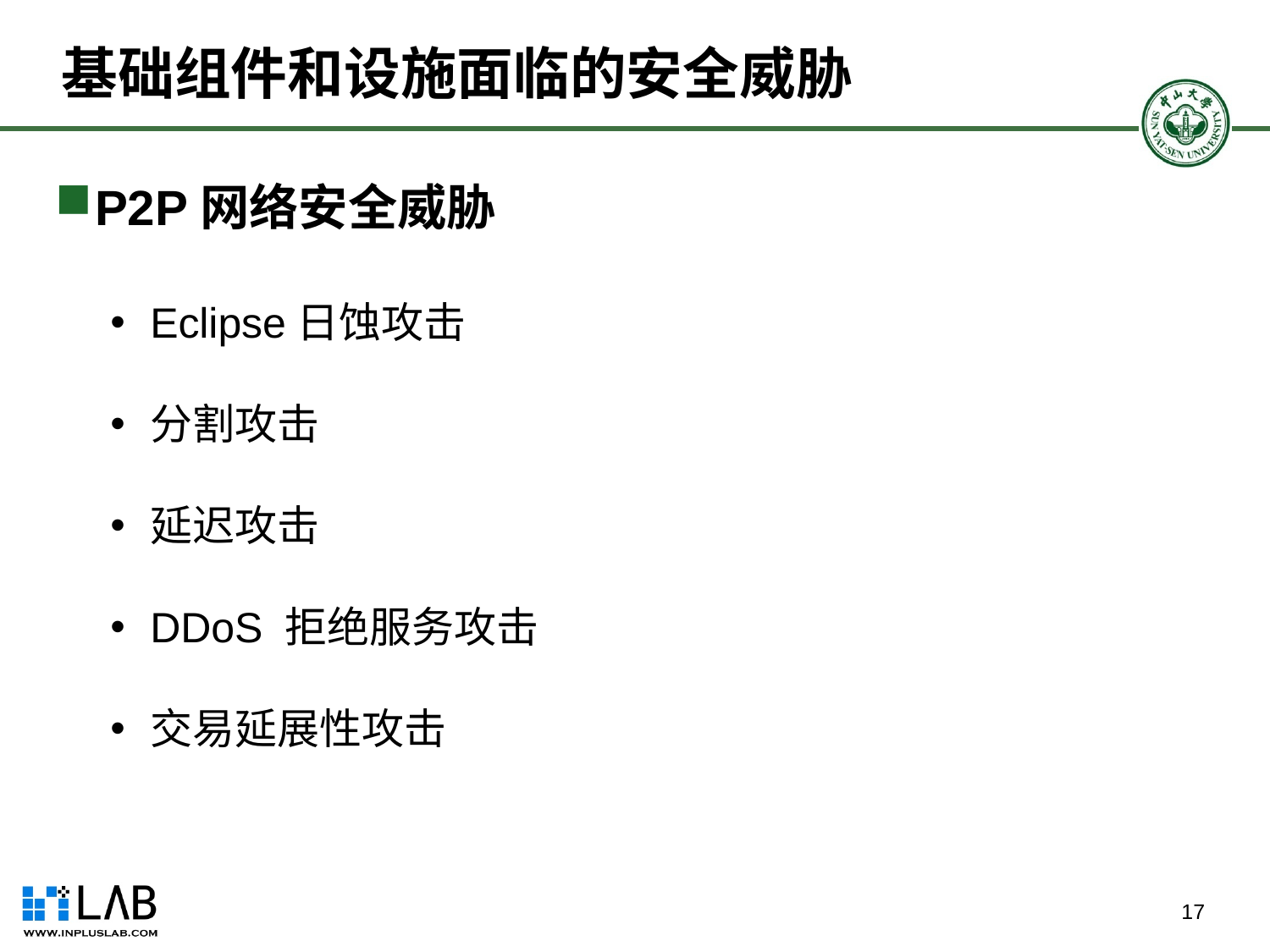

# 基础组件和设施面临的安全威胁
P2P网络安全威胁
Eclipse日蚀攻击

分割攻击

延迟攻击

DDoS 拒绝服务攻击

交易延展性攻击